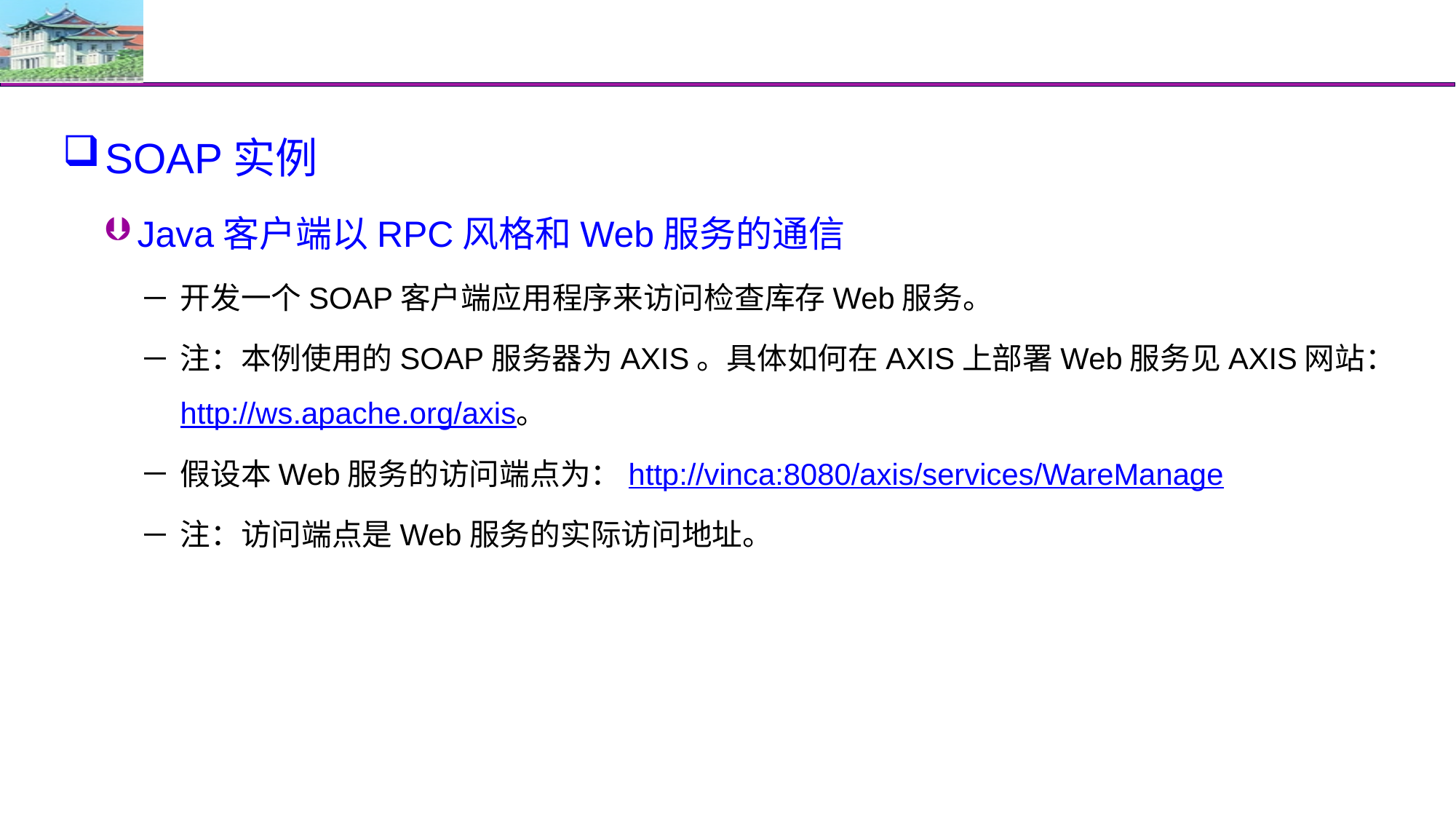

#
SOAP实例
Java客户端以RPC风格和Web服务的通信
开发一个SOAP客户端应用程序来访问检查库存Web服务。
注：本例使用的SOAP服务器为AXIS。具体如何在AXIS上部署Web服务见AXIS网站：http://ws.apache.org/axis。
假设本Web服务的访问端点为：http://vinca:8080/axis/services/WareManage
注：访问端点是Web服务的实际访问地址。